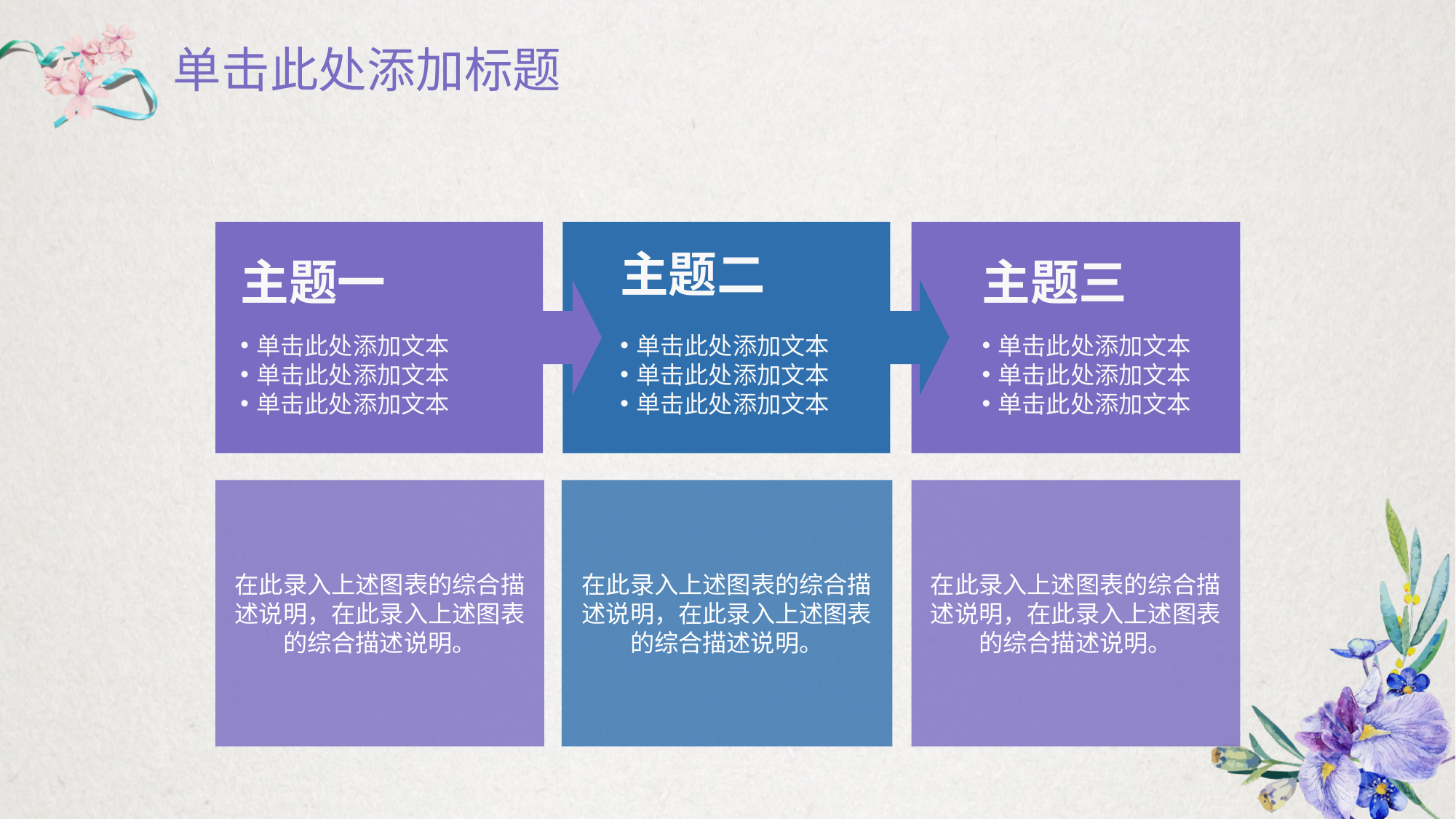

# 单击此处添加标题

主题二
单击此处添加文本
单击此处添加文本
单击此处添加文本
主题一
单击此处添加文本
单击此处添加文本
单击此处添加文本
主题三
单击此处添加文本
单击此处添加文本
单击此处添加文本
在此录入上述图表的综合描述说明，在此录入上述图表的综合描述说明。
在此录入上述图表的综合描述说明，在此录入上述图表的综合描述说明。
在此录入上述图表的综合描述说明，在此录入上述图表的综合描述说明。